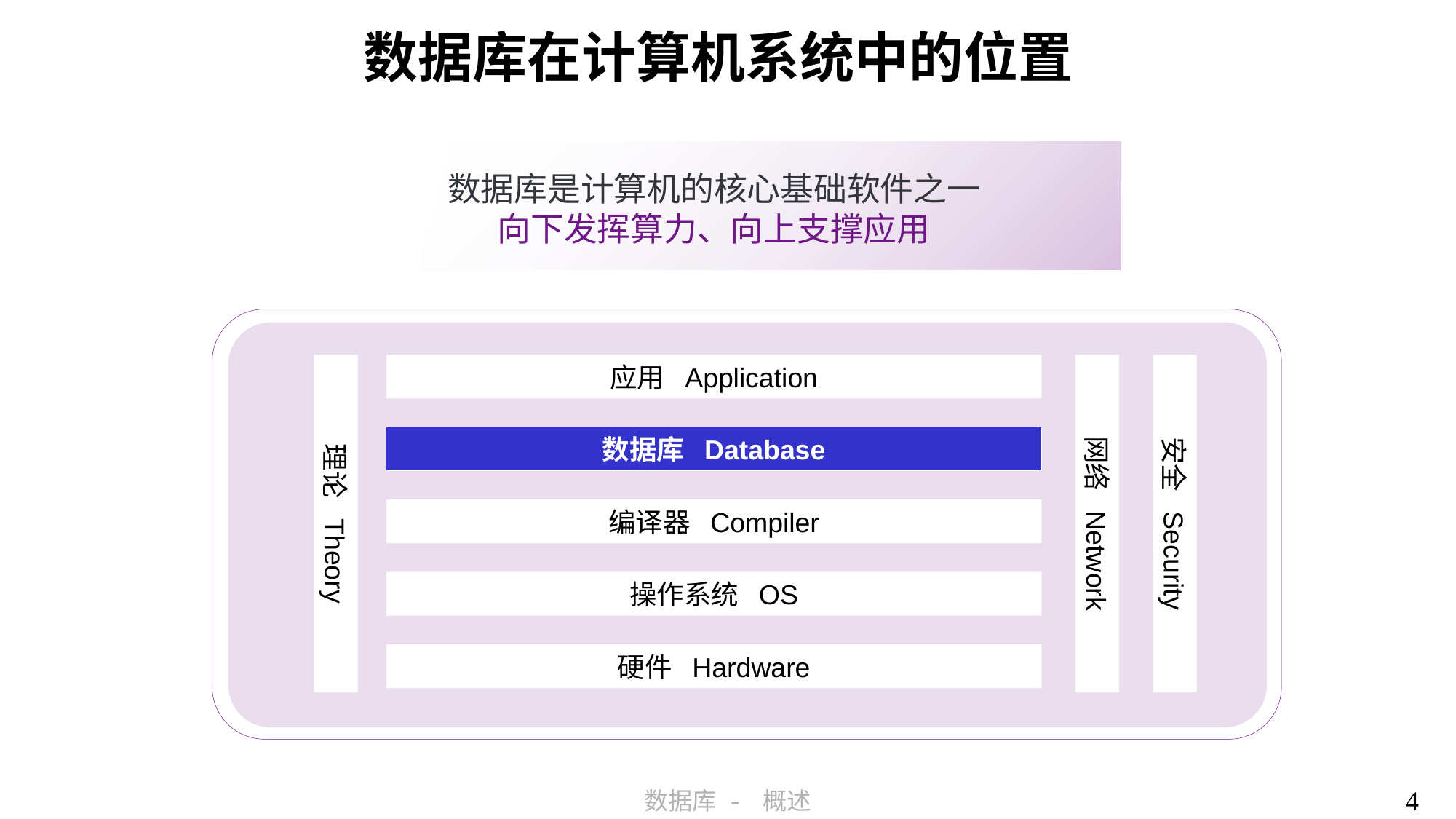

# 数据库在计算机系统中的位置

数据库是计算机的核心基础软件之一
向下发挥算力、向上支撑应用

应用 Application
数据库 Database
编译器 Compiler
理论 Theory
网络 Network
安全 Security
操作系统 OS
硬件 Hardware
4
数据库 - 概述